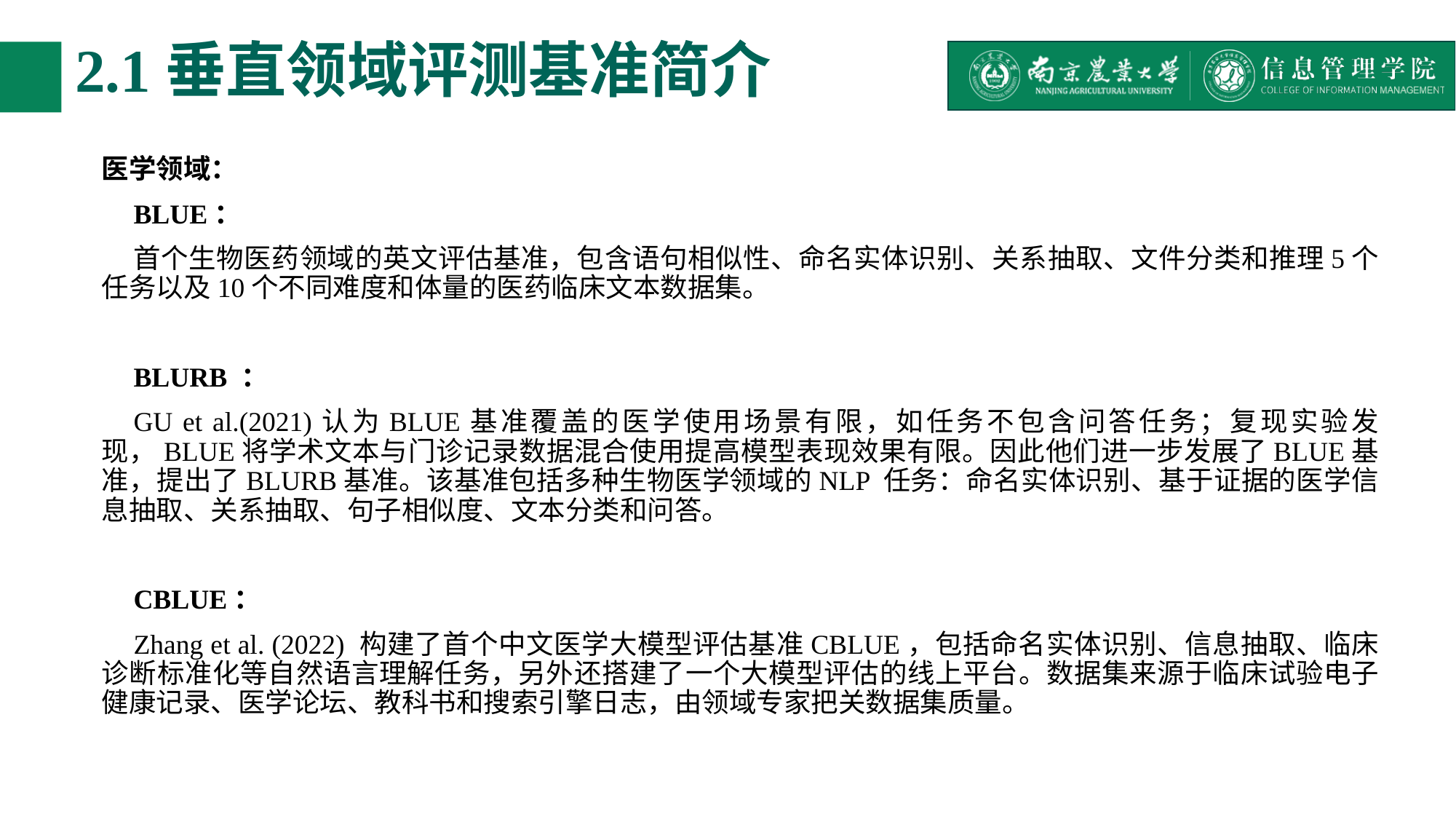

# 2.1垂直领域评测基准简介
医学领域：
BLUE：
首个生物医药领域的英文评估基准，包含语句相似性、命名实体识别、关系抽取、文件分类和推理5个任务以及10个不同难度和体量的医药临床文本数据集。

BLURB ：
GU et al.(2021)认为BLUE基准覆盖的医学使用场景有限，如任务不包含问答任务；复现实验发现，BLUE将学术文本与门诊记录数据混合使用提高模型表现效果有限。因此他们进一步发展了BLUE基准，提出了BLURB基准。该基准包括多种生物医学领域的NLP 任务：命名实体识别、基于证据的医学信息抽取、关系抽取、句子相似度、文本分类和问答。

CBLUE：
Zhang et al. (2022) 构建了首个中文医学大模型评估基准CBLUE，包括命名实体识别、信息抽取、临床诊断标准化等自然语言理解任务，另外还搭建了一个大模型评估的线上平台。数据集来源于临床试验电子健康记录、医学论坛、教科书和搜索引擎日志，由领域专家把关数据集质量。